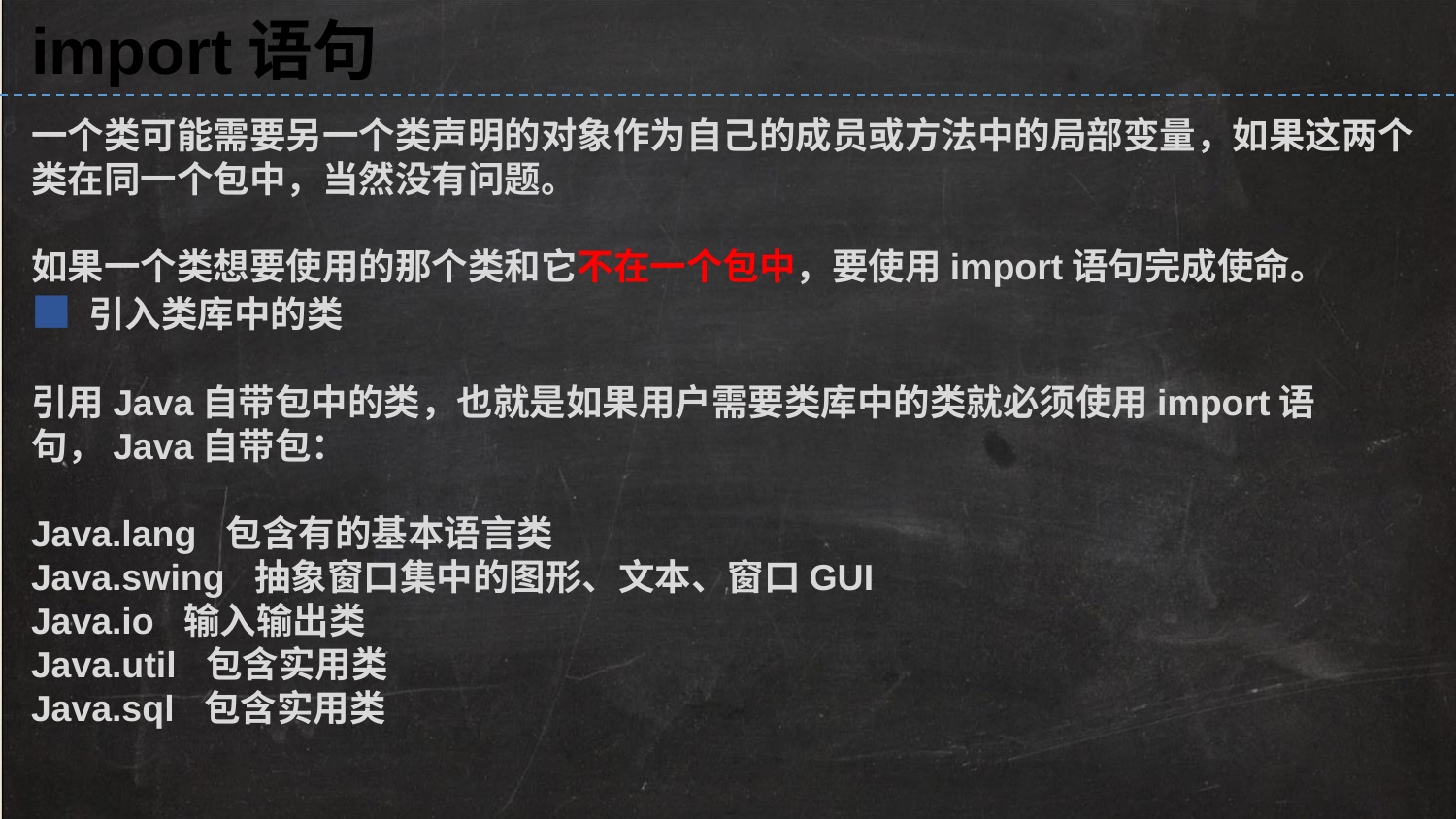

import语句
一个类可能需要另一个类声明的对象作为自己的成员或方法中的局部变量，如果这两个类在同一个包中，当然没有问题。

如果一个类想要使用的那个类和它不在一个包中，要使用import语句完成使命。
■ 引入类库中的类

引用Java自带包中的类，也就是如果用户需要类库中的类就必须使用import语句，Java自带包：

Java.lang  包含有的基本语言类
Java.swing  抽象窗口集中的图形、文本、窗口GUI
Java.io  输入输出类
Java.util  包含实用类
Java.sql  包含实用类